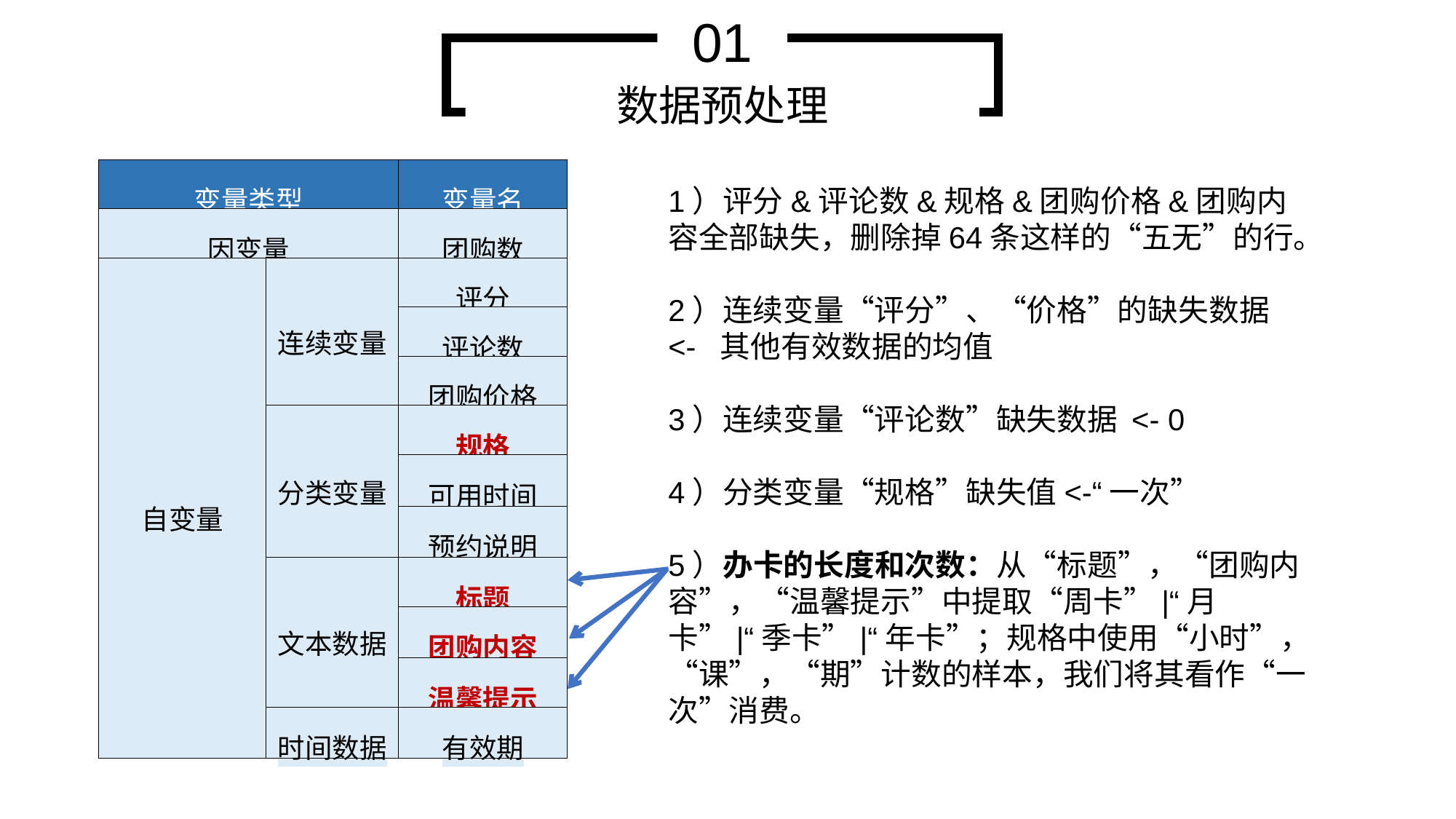

01

数据预处理
| 变量类型 |  | 变量名 |
| --- | --- | --- |
| 因变量 |  | 团购数 |
| 自变量 | 连续变量 | 评分 |
|  |  | 评论数 |
|  |  | 团购价格 |
|  | 分类变量 | 规格 |
|  |  | 可用时间 |
|  |  | 预约说明 |
|  | 文本数据 | 标题 |
|  |  | 团购内容 |
|  |  | 温馨提示 |
|  | 时间数据 | 有效期 |
1）评分&评论数&规格&团购价格&团购内容全部缺失，删除掉64条这样的“五无”的行。

2）连续变量“评分”、“价格”的缺失数据  <-  其他有效数据的均值

3）连续变量“评论数”缺失数据 <- 0

4）分类变量“规格”缺失值<-“一次”

5）办卡的长度和次数：从“标题”，“团购内容”，“温馨提示”中提取“周卡”|“月卡”|“季卡”|“年卡”；规格中使用“小时”，“课”，“期”计数的样本，我们将其看作“一次”消费。